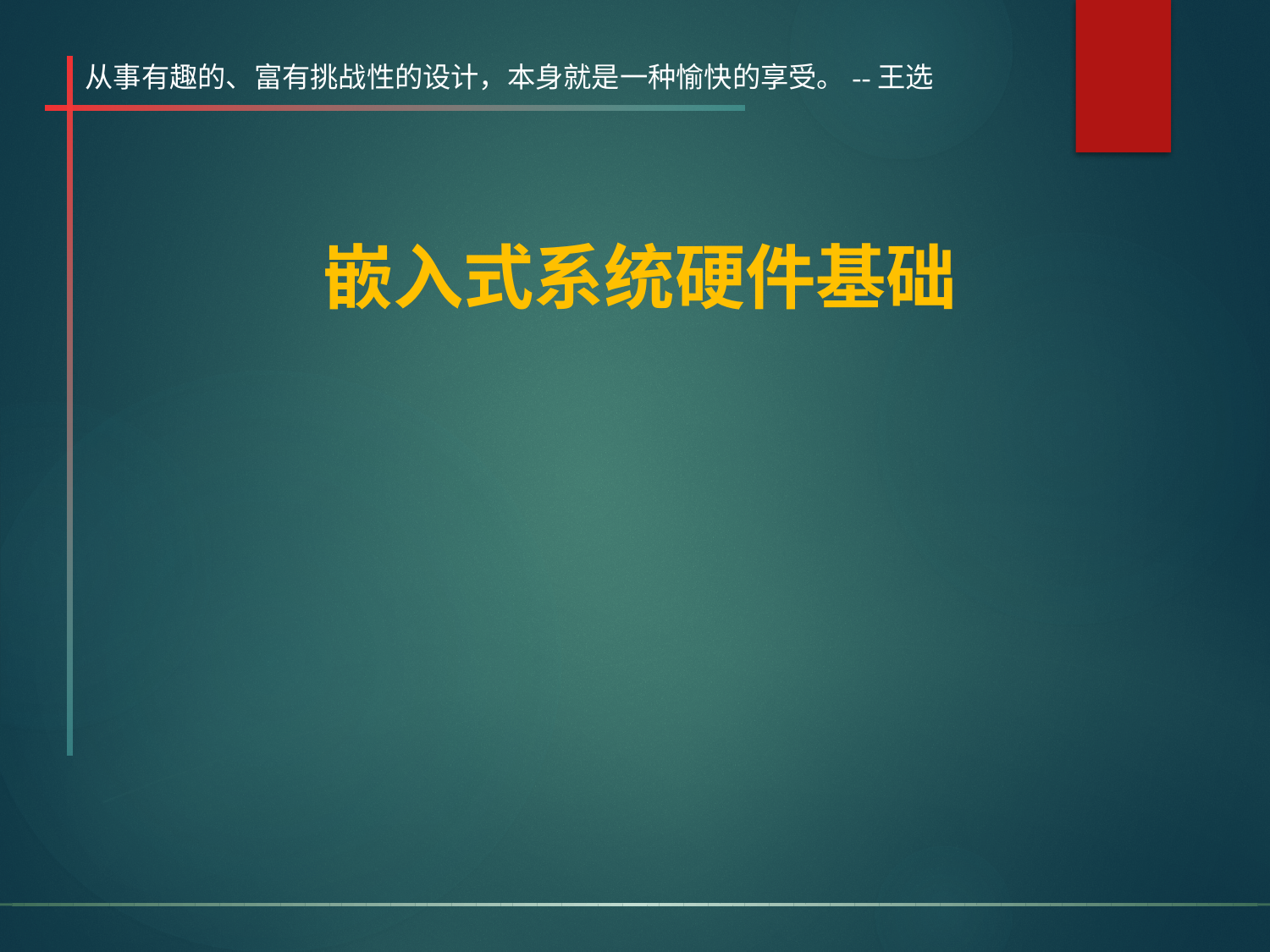

1
从事有趣的、富有挑战性的设计，本身就是一种愉快的享受。--王选

嵌入式系统硬件基础